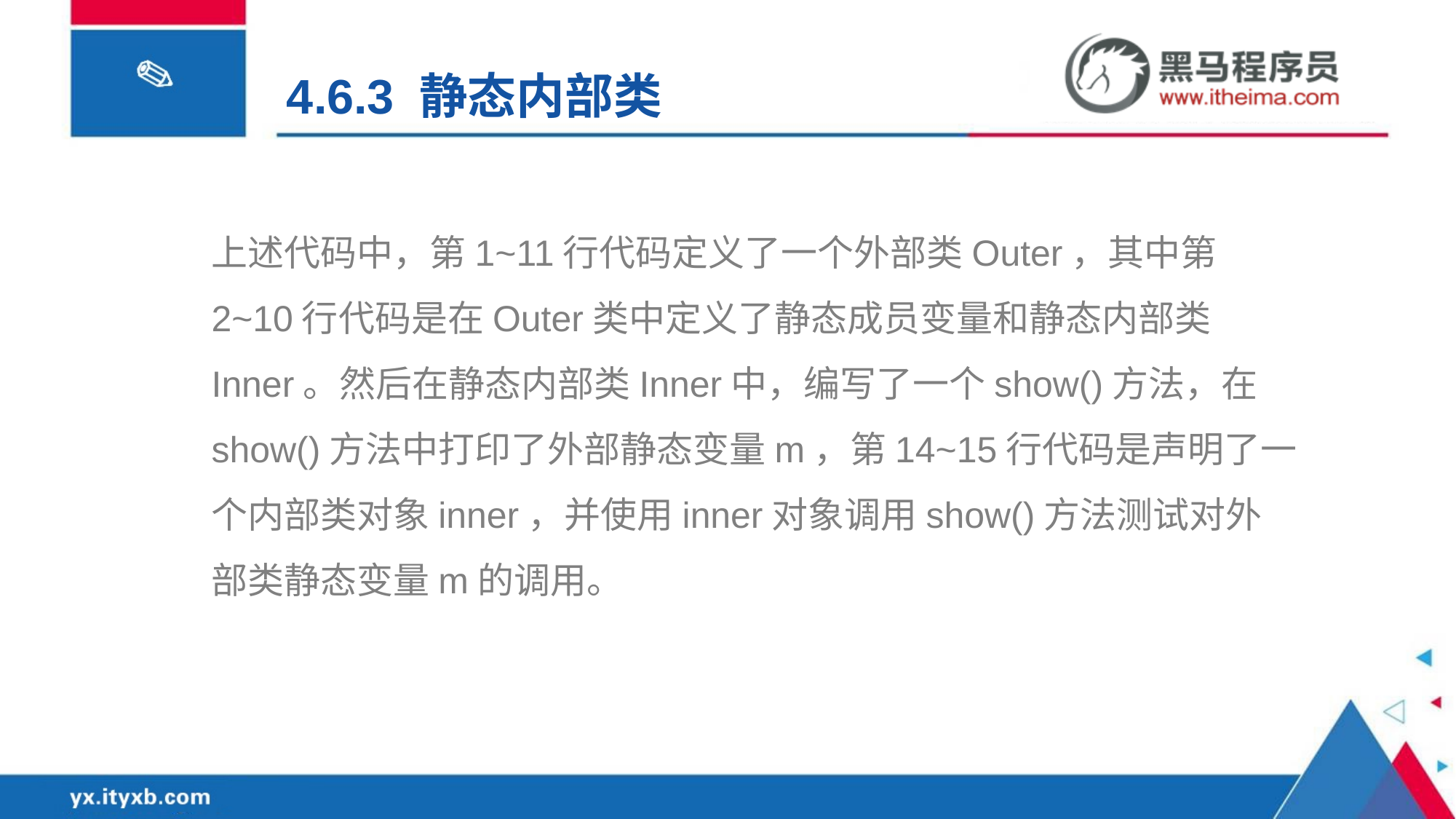

4.6.3 静态内部类
上述代码中，第1~11行代码定义了一个外部类Outer，其中第2~10行代码是在Outer类中定义了静态成员变量和静态内部类Inner。然后在静态内部类Inner中，编写了一个show()方法，在show()方法中打印了外部静态变量m，第14~15行代码是声明了一个内部类对象inner，并使用inner对象调用show()方法测试对外部类静态变量m的调用。